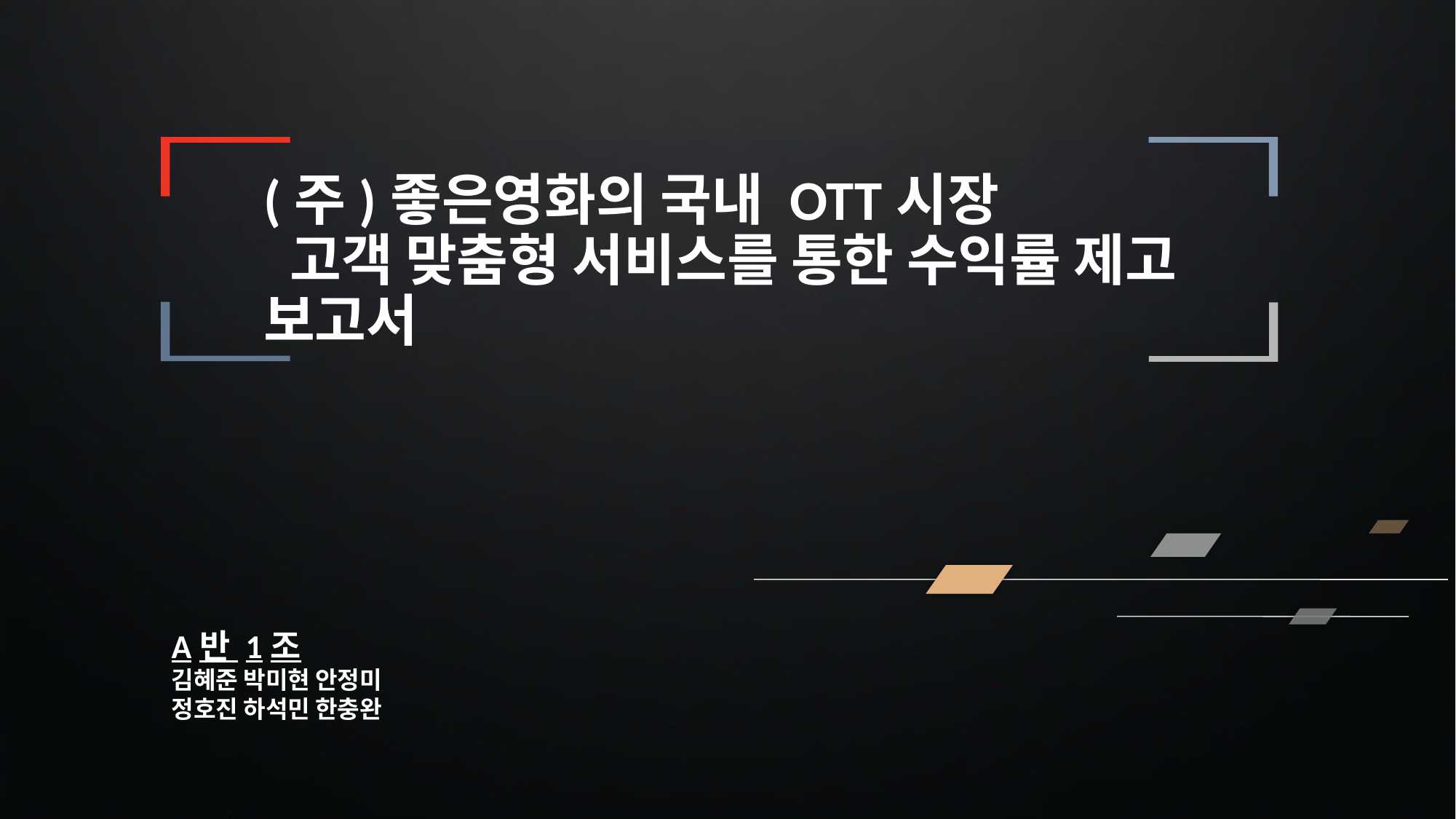

(주)좋은영화의 국내 OTT시장
 고객 맞춤형 서비스를 통한 수익률 제고 보고서

A반 1조
김혜준 박미현 안정미
정호진 하석민 한충완